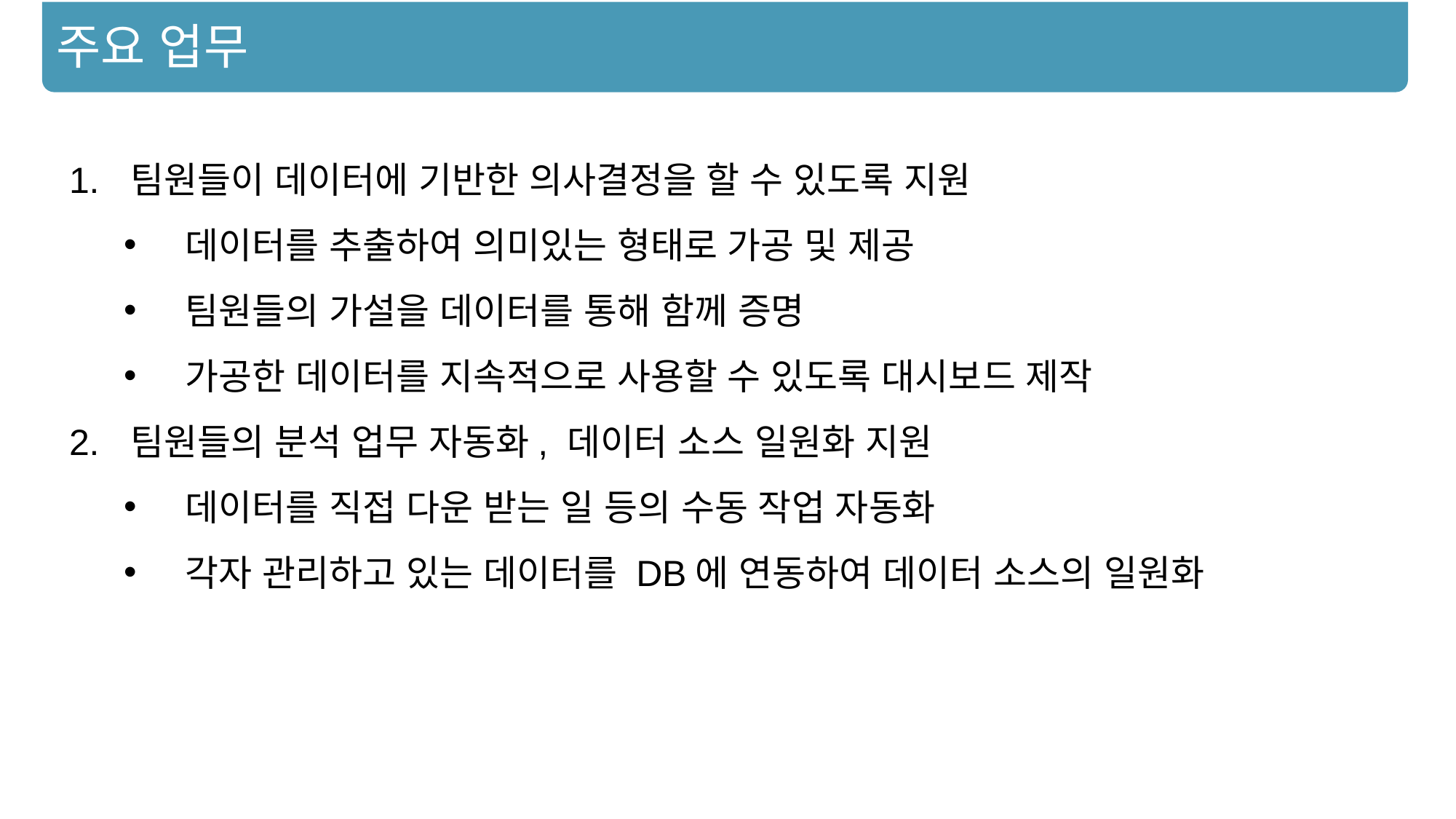

주요 업무
팀원들이 데이터에 기반한 의사결정을 할 수 있도록 지원
데이터를 추출하여 의미있는 형태로 가공 및 제공
팀원들의 가설을 데이터를 통해 함께 증명
가공한 데이터를 지속적으로 사용할 수 있도록 대시보드 제작
팀원들의 분석 업무 자동화, 데이터 소스 일원화 지원
데이터를 직접 다운 받는 일 등의 수동 작업 자동화
각자 관리하고 있는 데이터를 DB에 연동하여 데이터 소스의 일원화